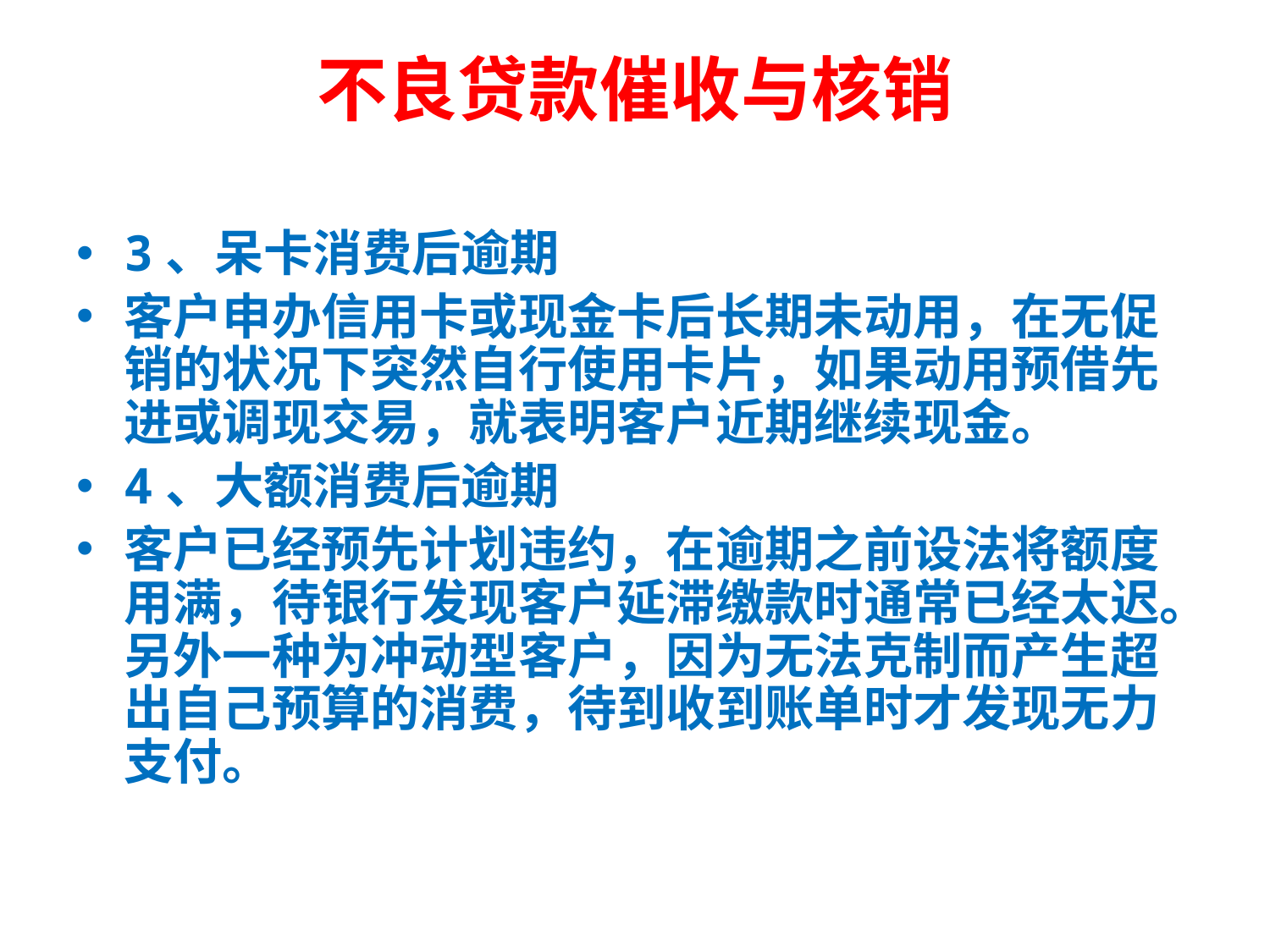

# 不良贷款催收与核销
3、呆卡消费后逾期
客户申办信用卡或现金卡后长期未动用，在无促销的状况下突然自行使用卡片，如果动用预借先进或调现交易，就表明客户近期继续现金。
4、大额消费后逾期
客户已经预先计划违约，在逾期之前设法将额度用满，待银行发现客户延滞缴款时通常已经太迟。另外一种为冲动型客户，因为无法克制而产生超出自己预算的消费，待到收到账单时才发现无力支付。